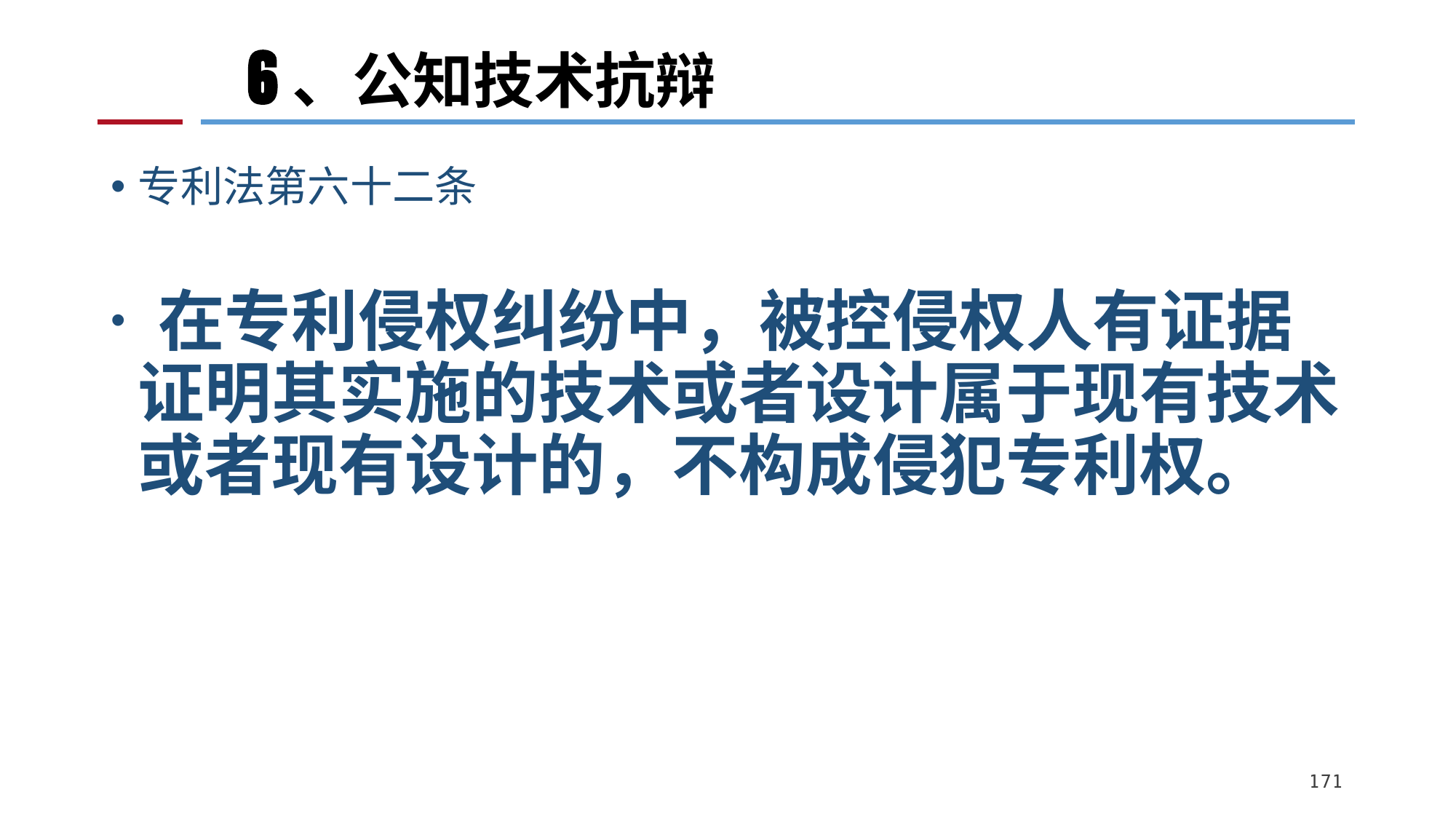

# 6、公知技术抗辩
专利法第六十二条

 在专利侵权纠纷中，被控侵权人有证据证明其实施的技术或者设计属于现有技术或者现有设计的，不构成侵犯专利权。
171